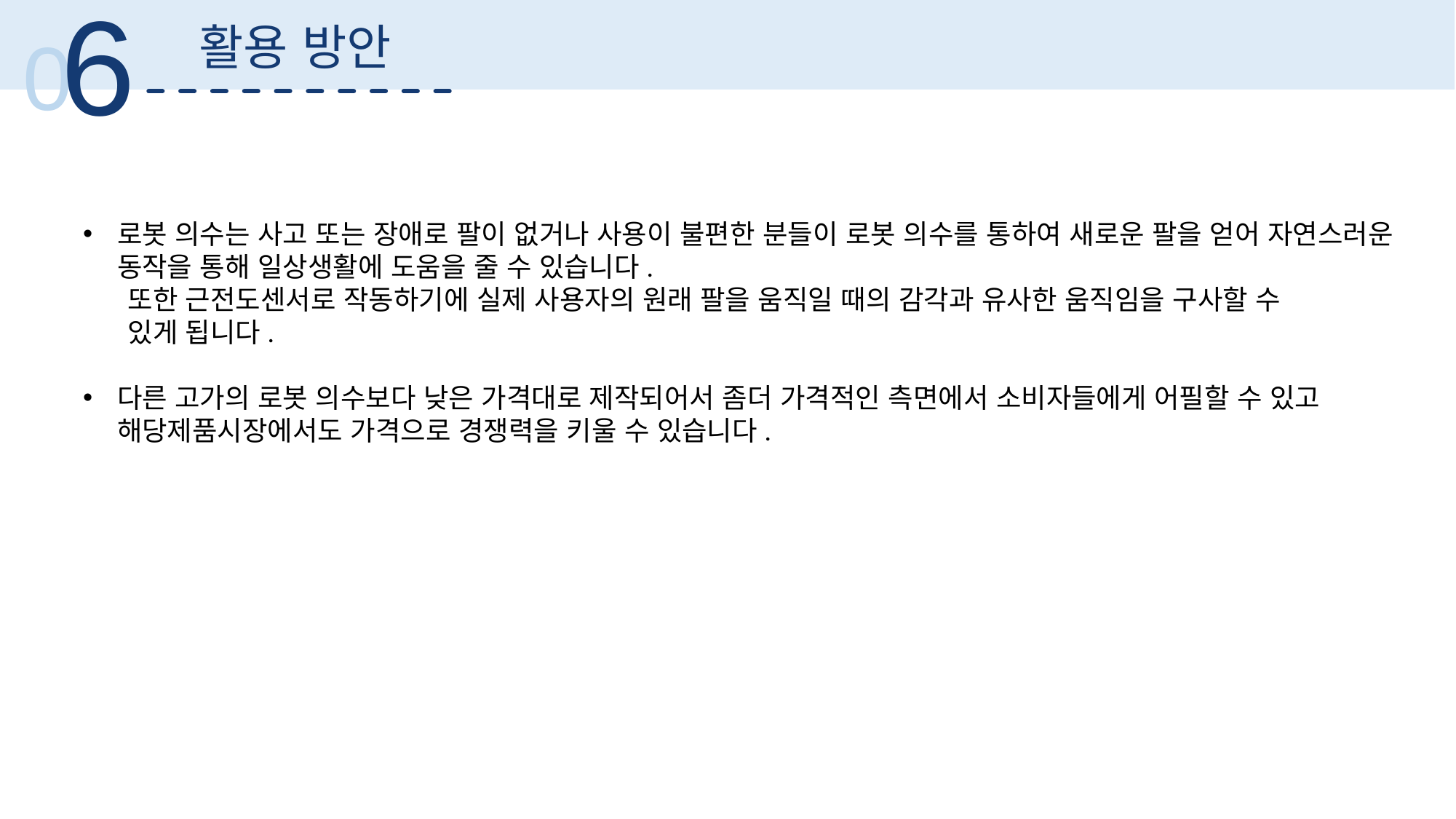

6
활용 방안
0
로봇 의수는 사고 또는 장애로 팔이 없거나 사용이 불편한 분들이 로봇 의수를 통하여 새로운 팔을 얻어 자연스러운 동작을 통해 일상생활에 도움을 줄 수 있습니다.
     또한 근전도센서로 작동하기에 실제 사용자의 원래 팔을 움직일 때의 감각과 유사한 움직임을 구사할 수
     있게 됩니다.

다른 고가의 로봇 의수보다 낮은 가격대로 제작되어서 좀더 가격적인 측면에서 소비자들에게 어필할 수 있고 해당제품시장에서도 가격으로 경쟁력을 키울 수 있습니다.